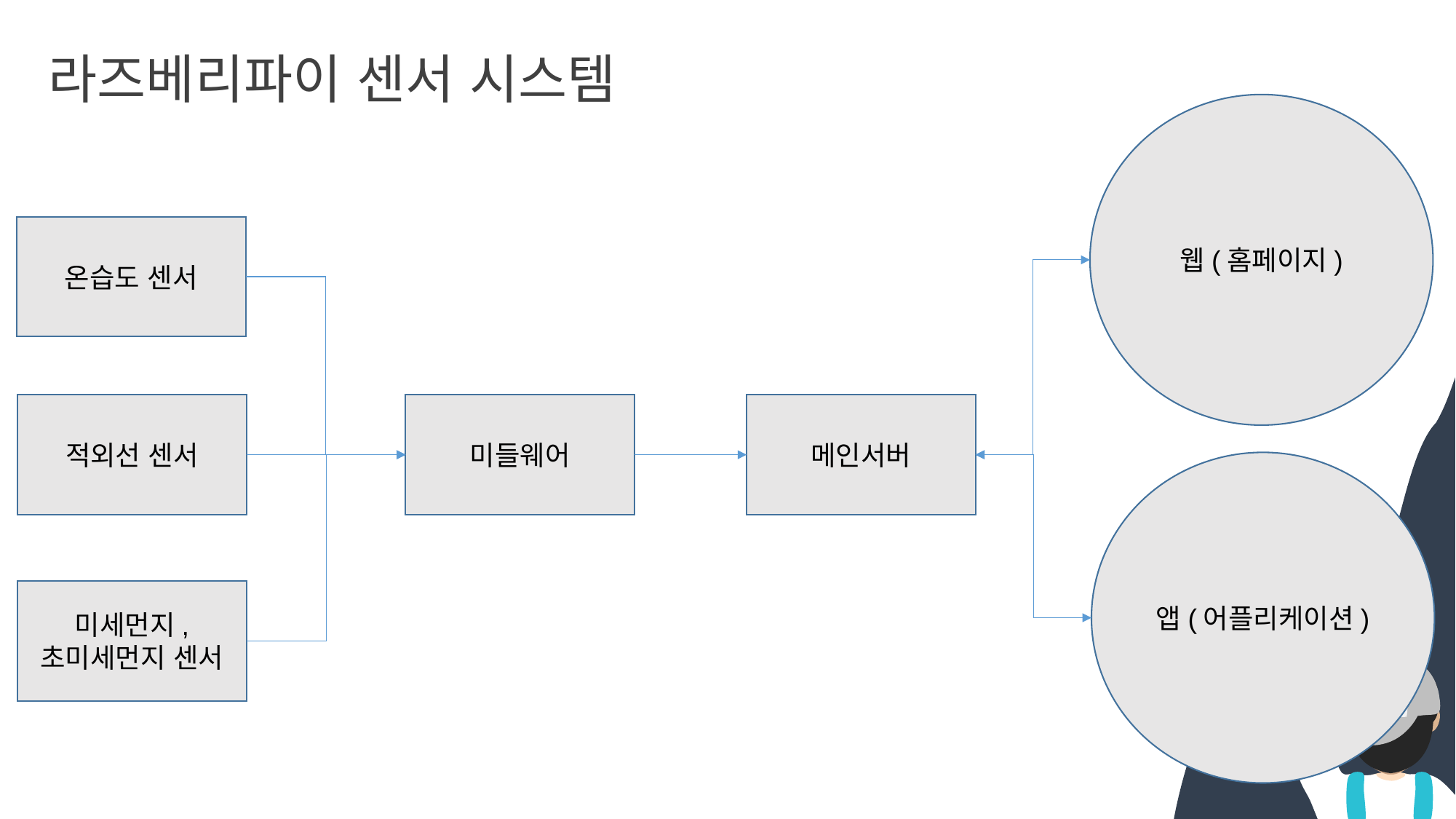

라즈베리파이 센서 시스템
웹(홈페이지)
온습도 센서

적외선 센서
미들웨어
메인서버
앱(어플리케이션)
미세먼지,
초미세먼지 센서